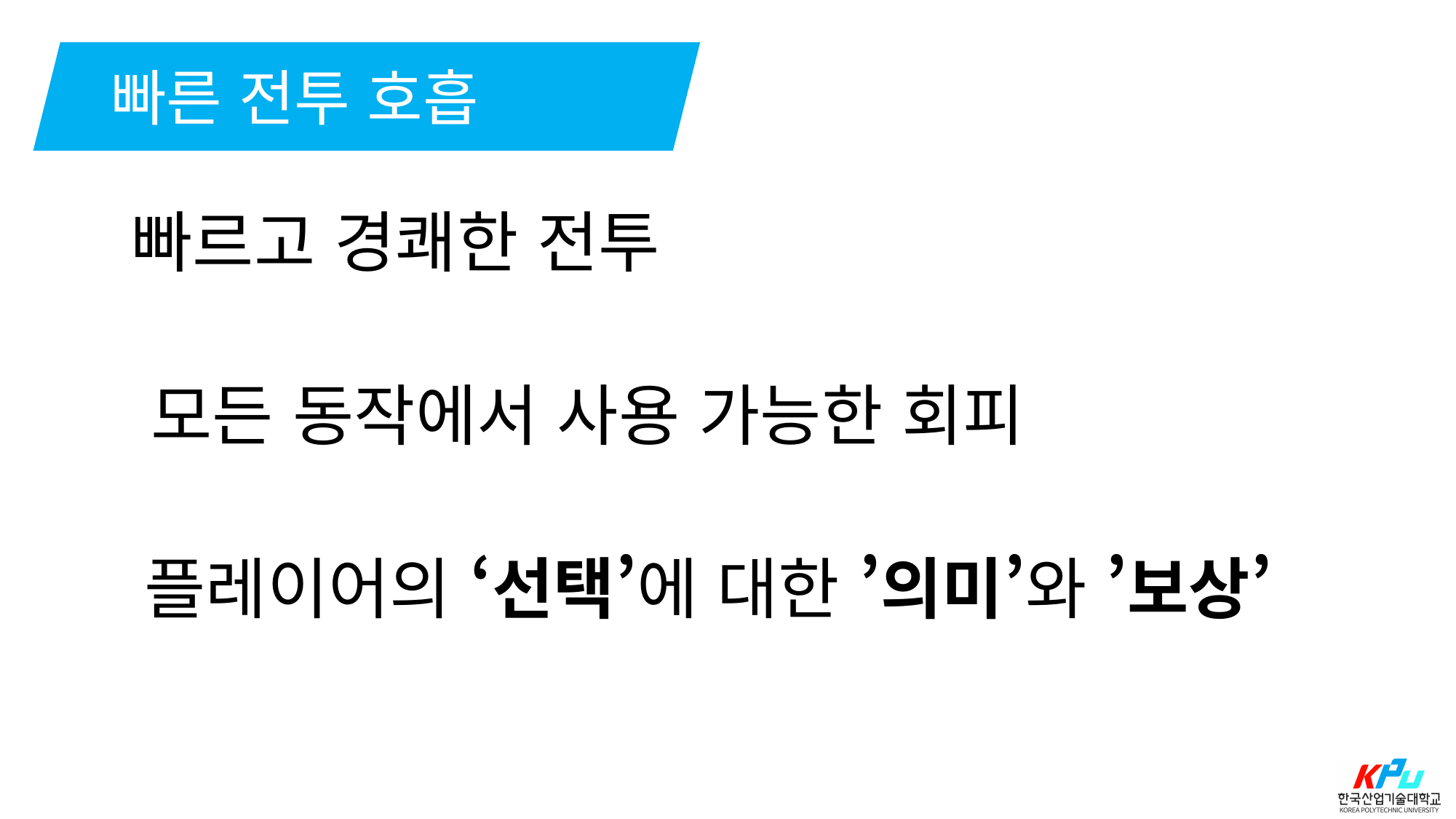

빠른 전투 호흡
빠르고 경쾌한 전투
모든 동작에서 사용 가능한 회피
플레이어의 ‘선택’에 대한 ’의미’와 ’보상’